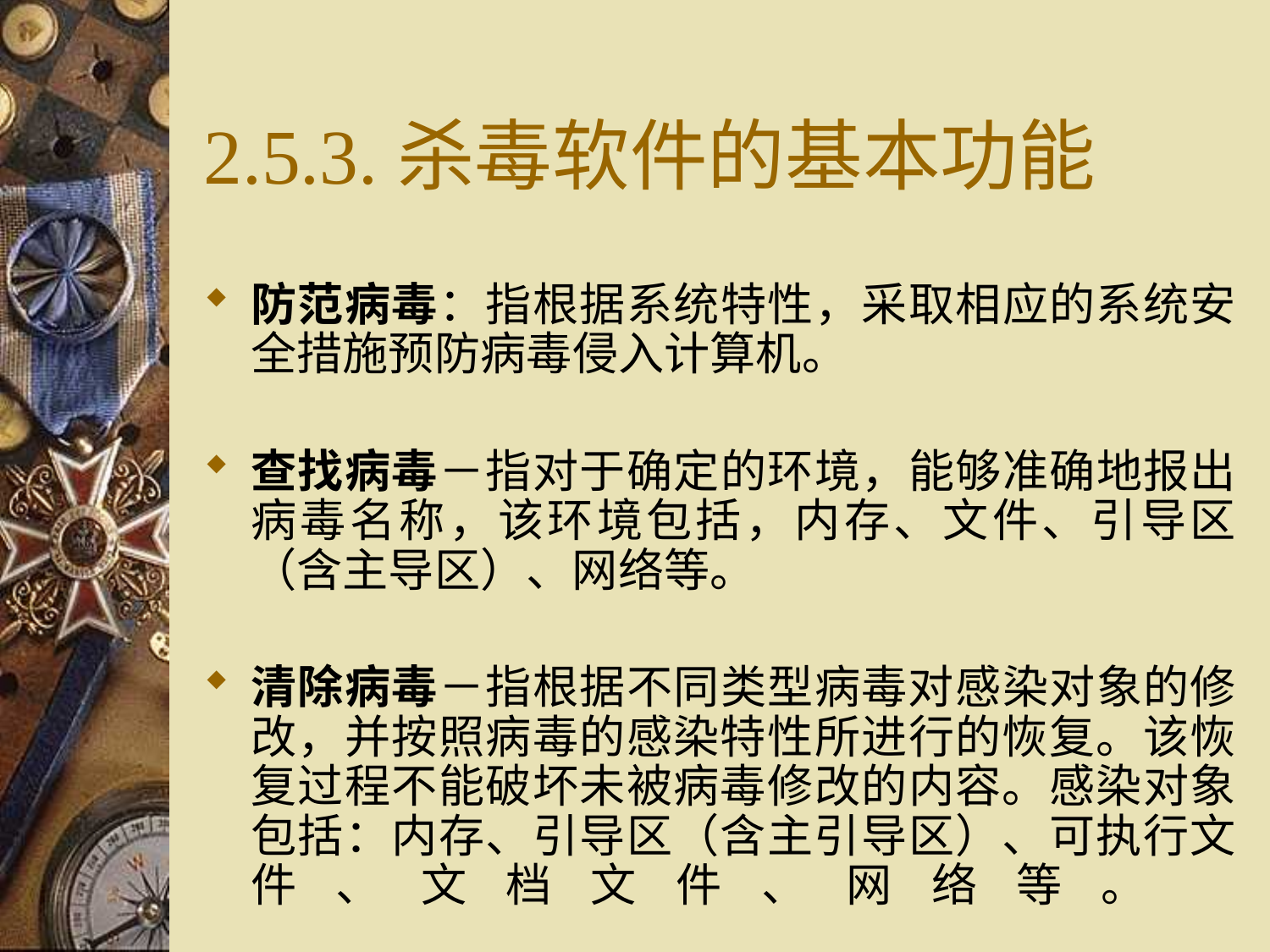

# 2.5.3.杀毒软件的基本功能
防范病毒：指根据系统特性，采取相应的系统安全措施预防病毒侵入计算机。

查找病毒－指对于确定的环境，能够准确地报出病毒名称，该环境包括，内存、文件、引导区（含主导区）、网络等。

清除病毒－指根据不同类型病毒对感染对象的修改，并按照病毒的感染特性所进行的恢复。该恢复过程不能破坏未被病毒修改的内容。感染对象包括：内存、引导区（含主引导区）、可执行文件、文档文件、网络等。